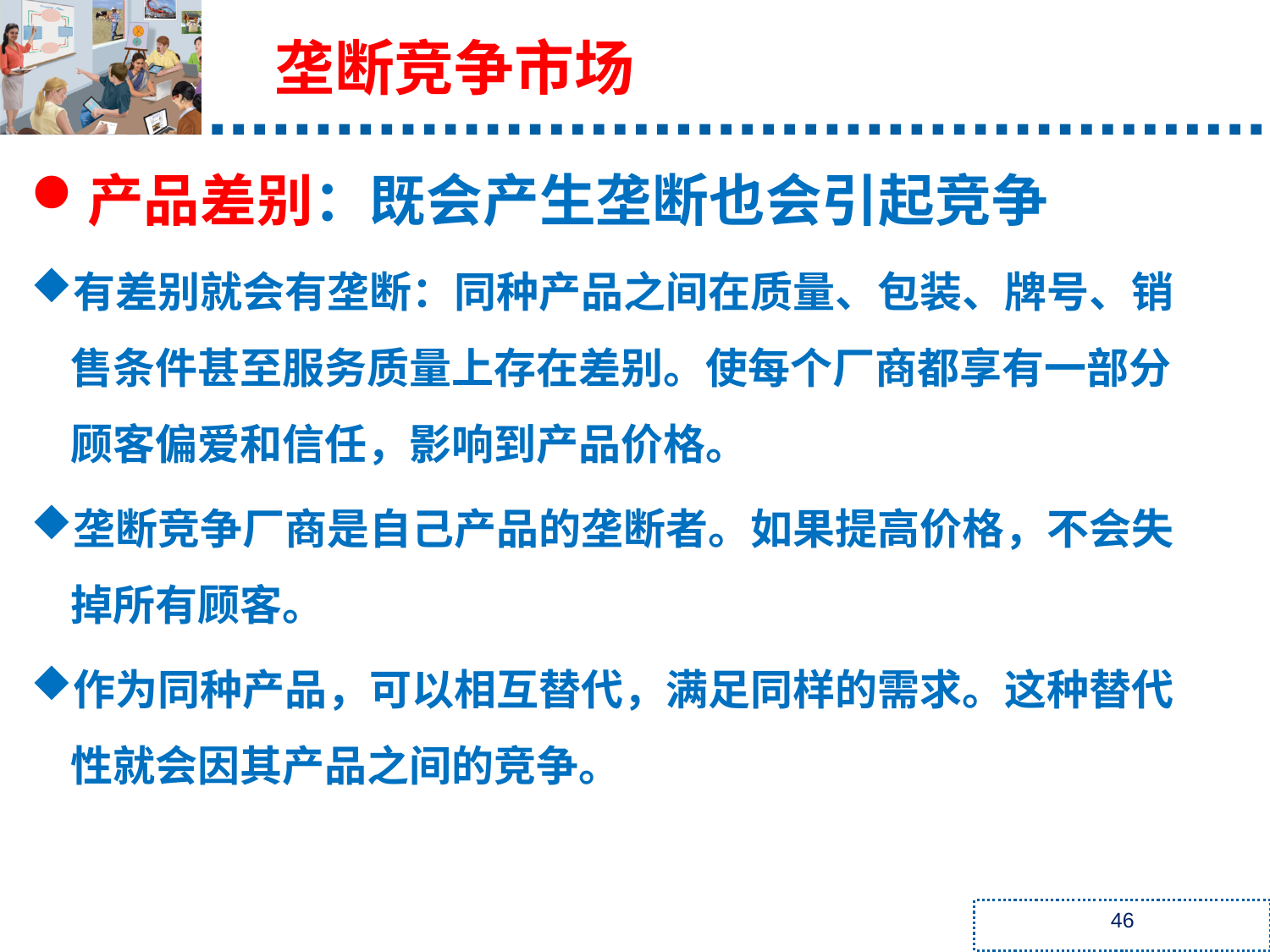

垄断竞争市场
产品差别：既会产生垄断也会引起竞争

有差别就会有垄断：同种产品之间在质量、包装、牌号、销售条件甚至服务质量上存在差别。使每个厂商都享有一部分顾客偏爱和信任，影响到产品价格。
垄断竞争厂商是自己产品的垄断者。如果提高价格，不会失掉所有顾客。
作为同种产品，可以相互替代，满足同样的需求。这种替代性就会因其产品之间的竞争。
46